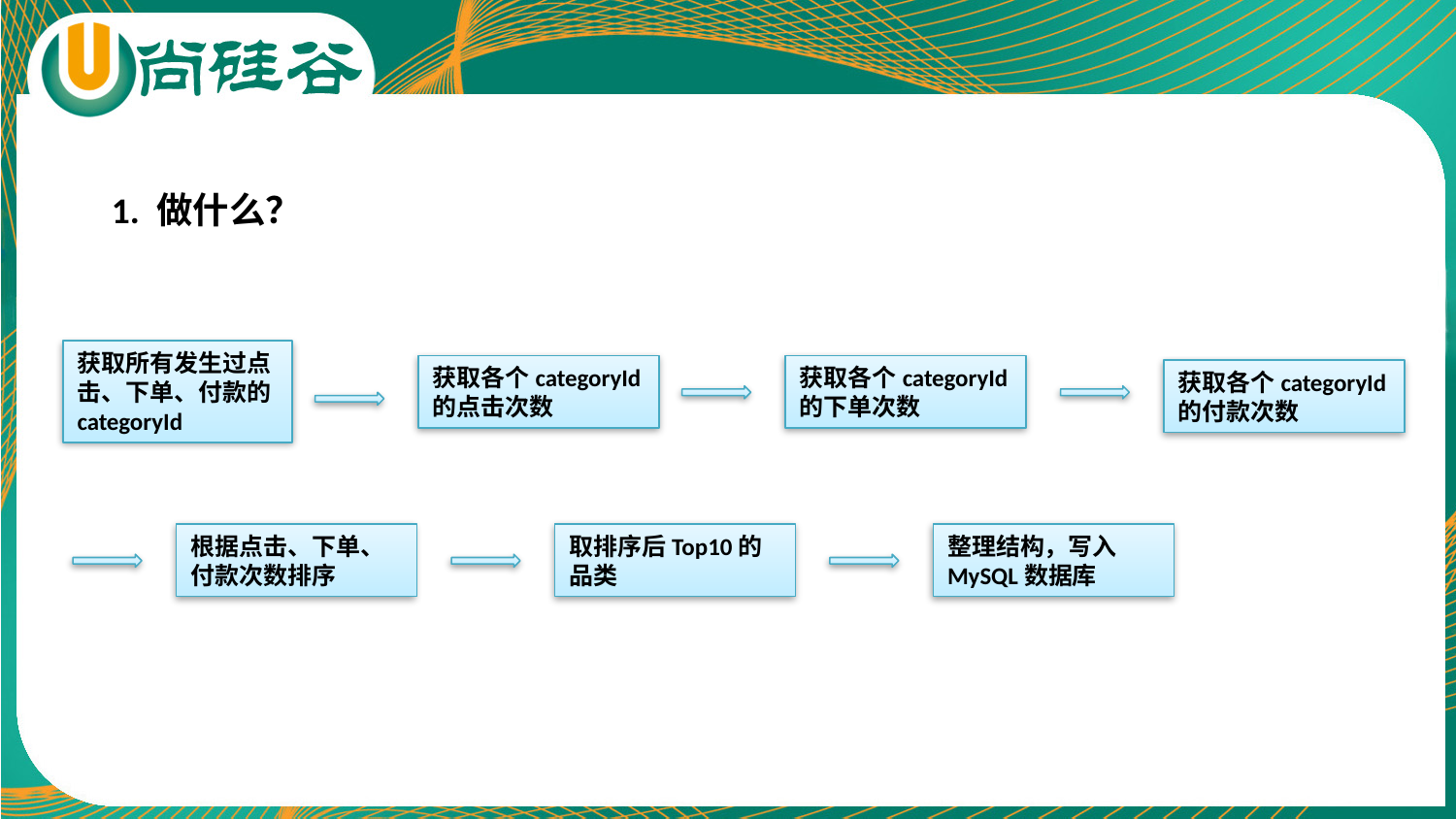

1. 做什么？
获取所有发生过点击、下单、付款的categoryId
获取各个categoryId的点击次数
获取各个categoryId的下单次数
获取各个categoryId的付款次数

根据点击、下单、付款次数排序
取排序后Top10的品类
整理结构，写入MySQL数据库